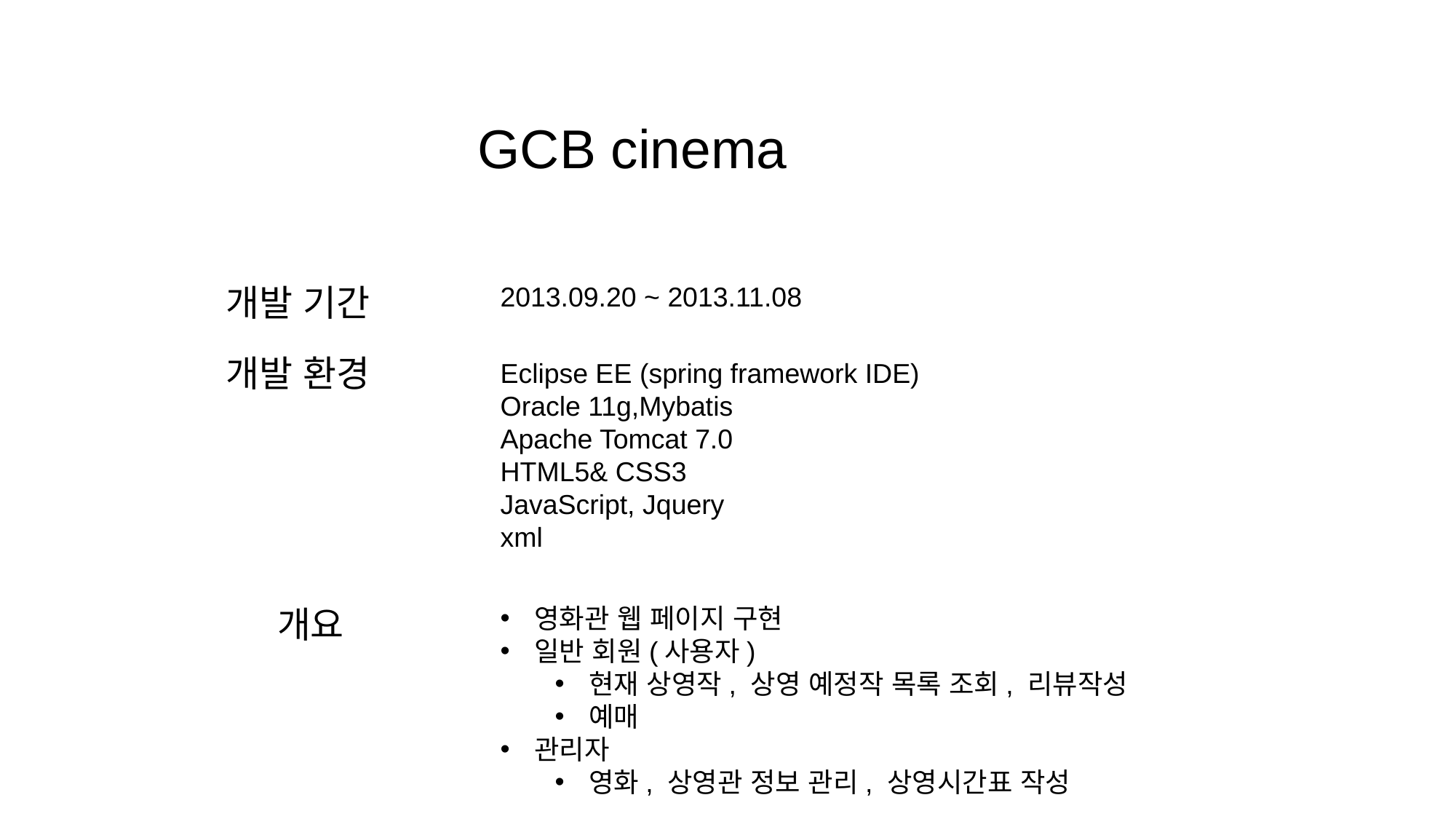

GCB cinema
개발 기간
2013.09.20 ~ 2013.11.08
개발 환경
Eclipse EE (spring framework IDE)
Oracle 11g,Mybatis
Apache Tomcat 7.0
HTML5& CSS3
JavaScript, Jquery
xml
개요
영화관 웹 페이지 구현
일반 회원(사용자)
현재 상영작, 상영 예정작 목록 조회, 리뷰작성
예매
관리자
영화, 상영관 정보 관리, 상영시간표 작성